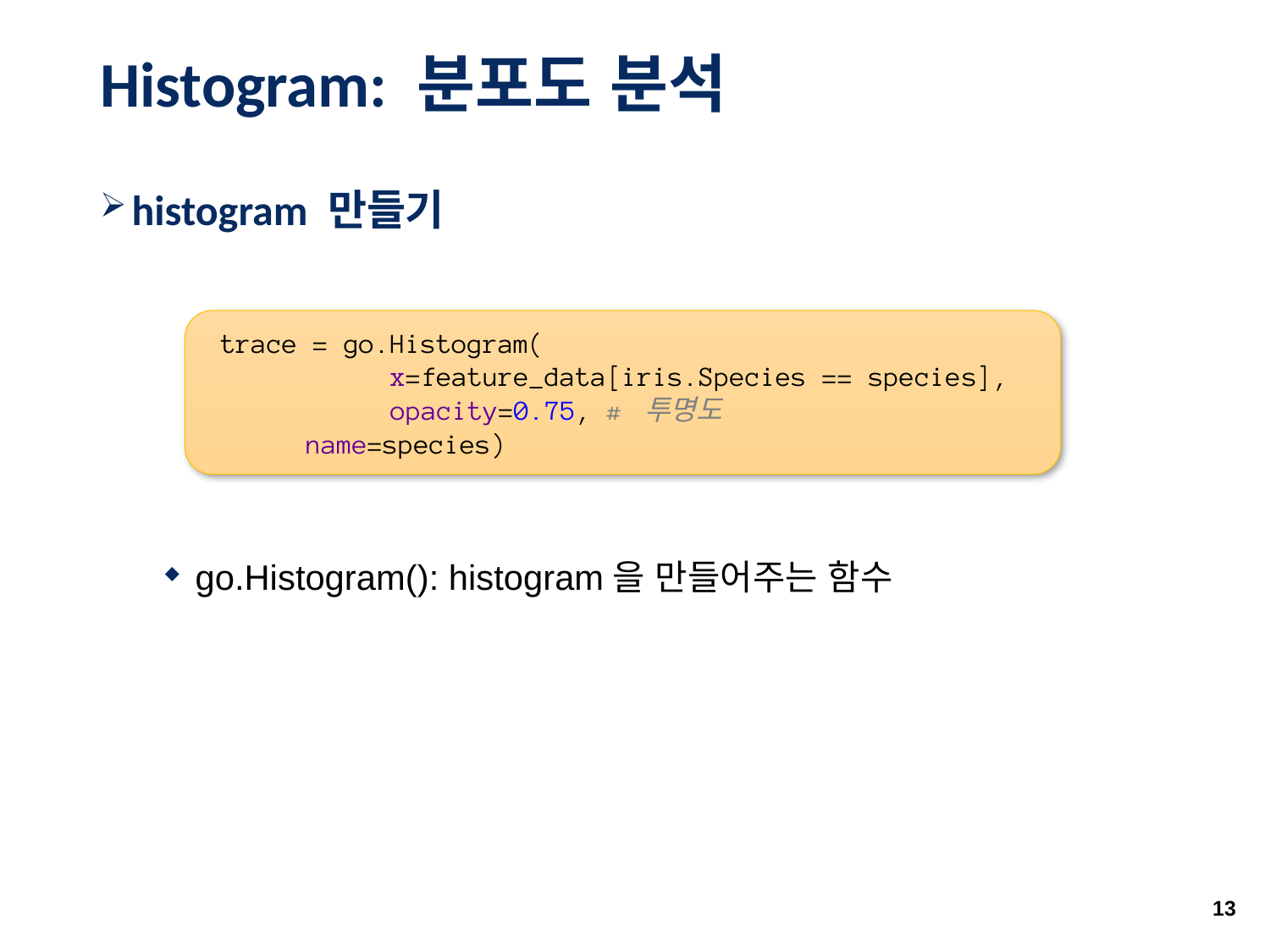

# Histogram: 분포도 분석
histogram 만들기

go.Histogram(): histogram을 만들어주는 함수
 trace = go.Histogram(
            x=feature_data[iris.Species == species],
            opacity=0.75, # 투명도
            name=species)
13